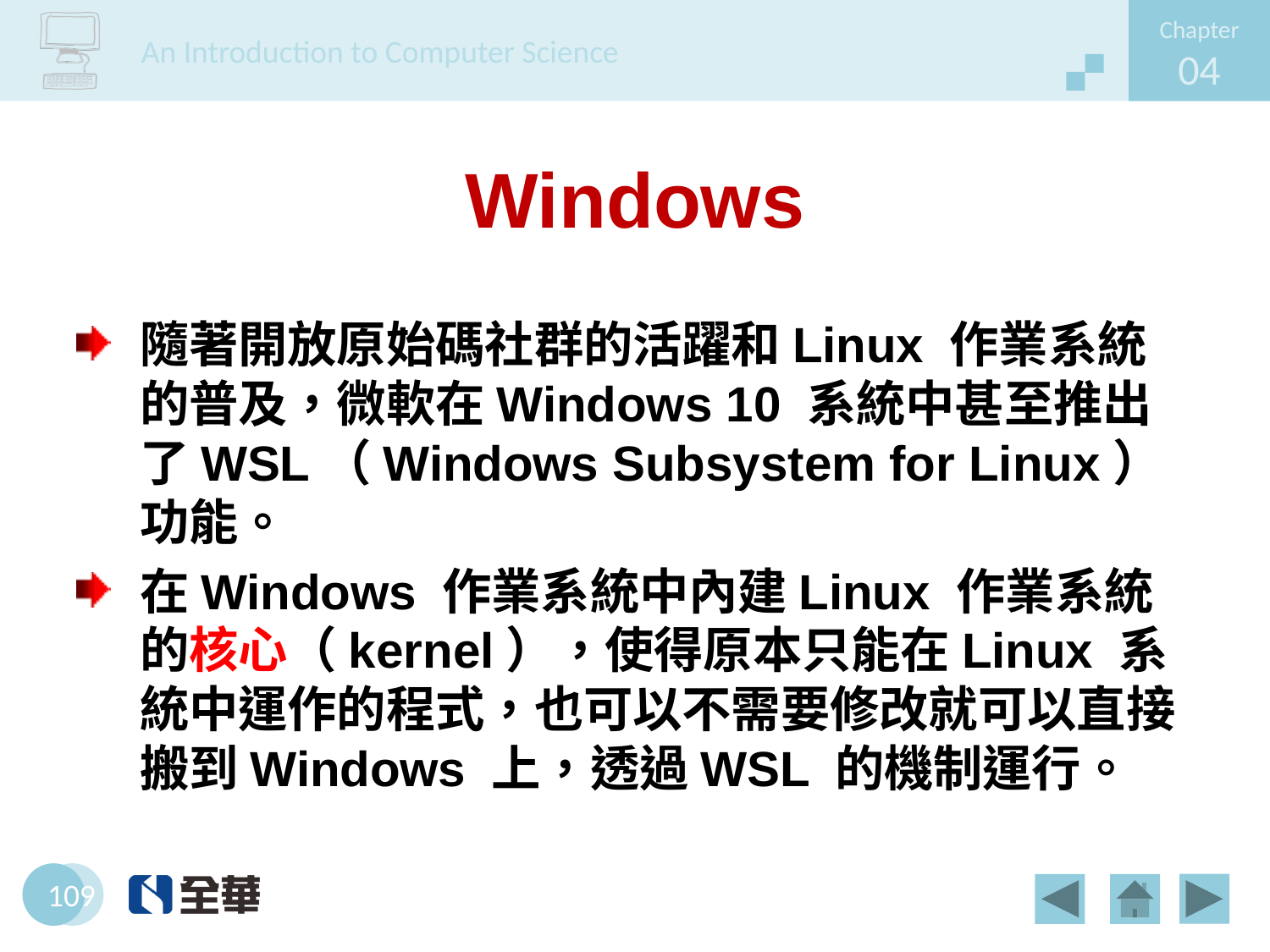

# Windows
隨著開放原始碼社群的活躍和Linux 作業系統的普及，微軟在Windows 10 系統中甚至推出了WSL（Windows Subsystem for Linux）功能。
在Windows 作業系統中內建Linux 作業系統的核心（kernel），使得原本只能在Linux 系統中運作的程式，也可以不需要修改就可以直接搬到Windows 上，透過WSL 的機制運行。